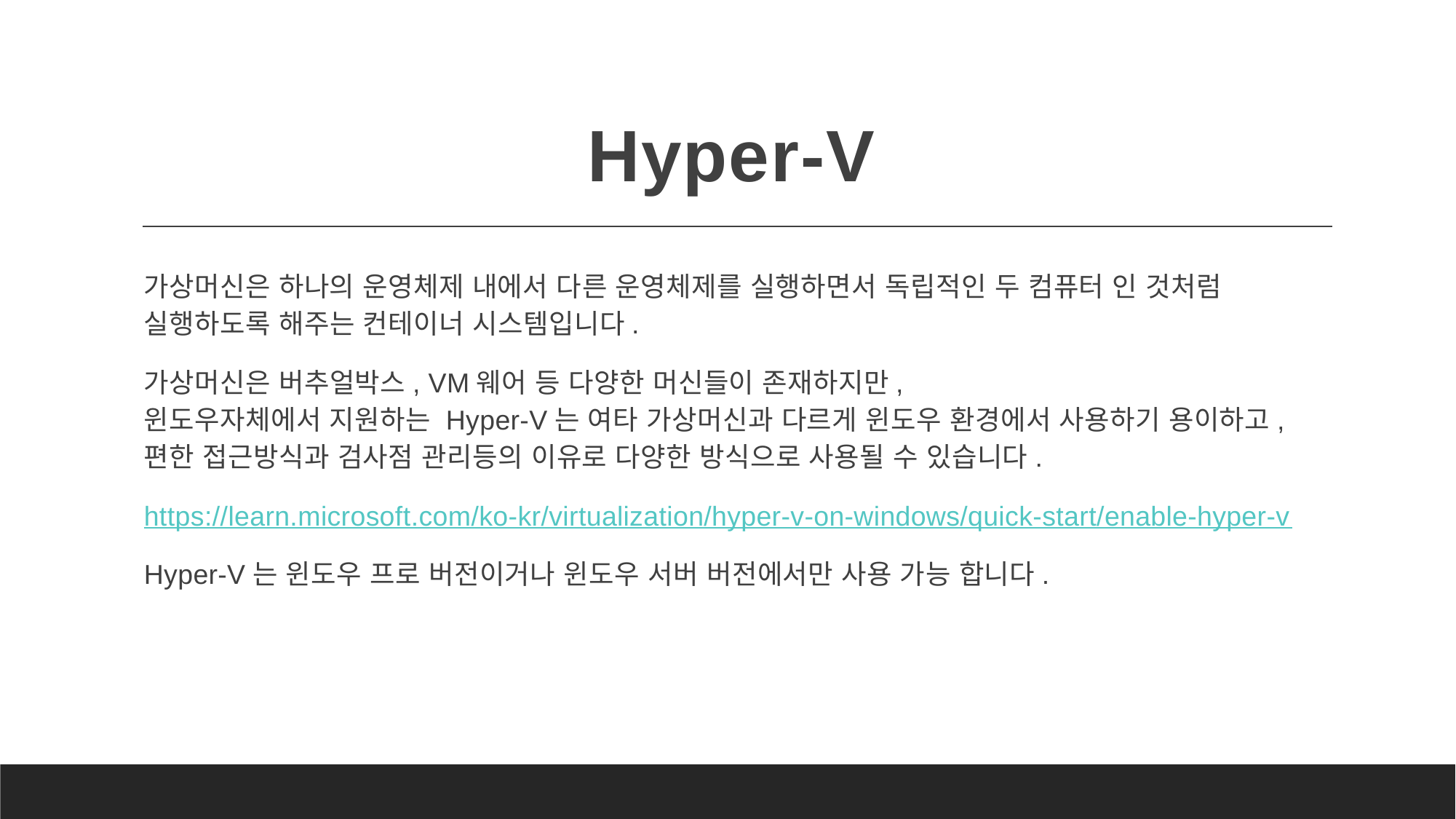

# Hyper-V
가상머신은 하나의 운영체제 내에서 다른 운영체제를 실행하면서 독립적인 두 컴퓨터 인 것처럼
실행하도록 해주는 컨테이너 시스템입니다.
가상머신은 버추얼박스, VM웨어 등 다양한 머신들이 존재하지만,
윈도우자체에서 지원하는 Hyper-V는 여타 가상머신과 다르게 윈도우 환경에서 사용하기 용이하고,
편한 접근방식과 검사점 관리등의 이유로 다양한 방식으로 사용될 수 있습니다.
https://learn.microsoft.com/ko-kr/virtualization/hyper-v-on-windows/quick-start/enable-hyper-v
Hyper-V는 윈도우 프로 버전이거나 윈도우 서버 버전에서만 사용 가능 합니다.